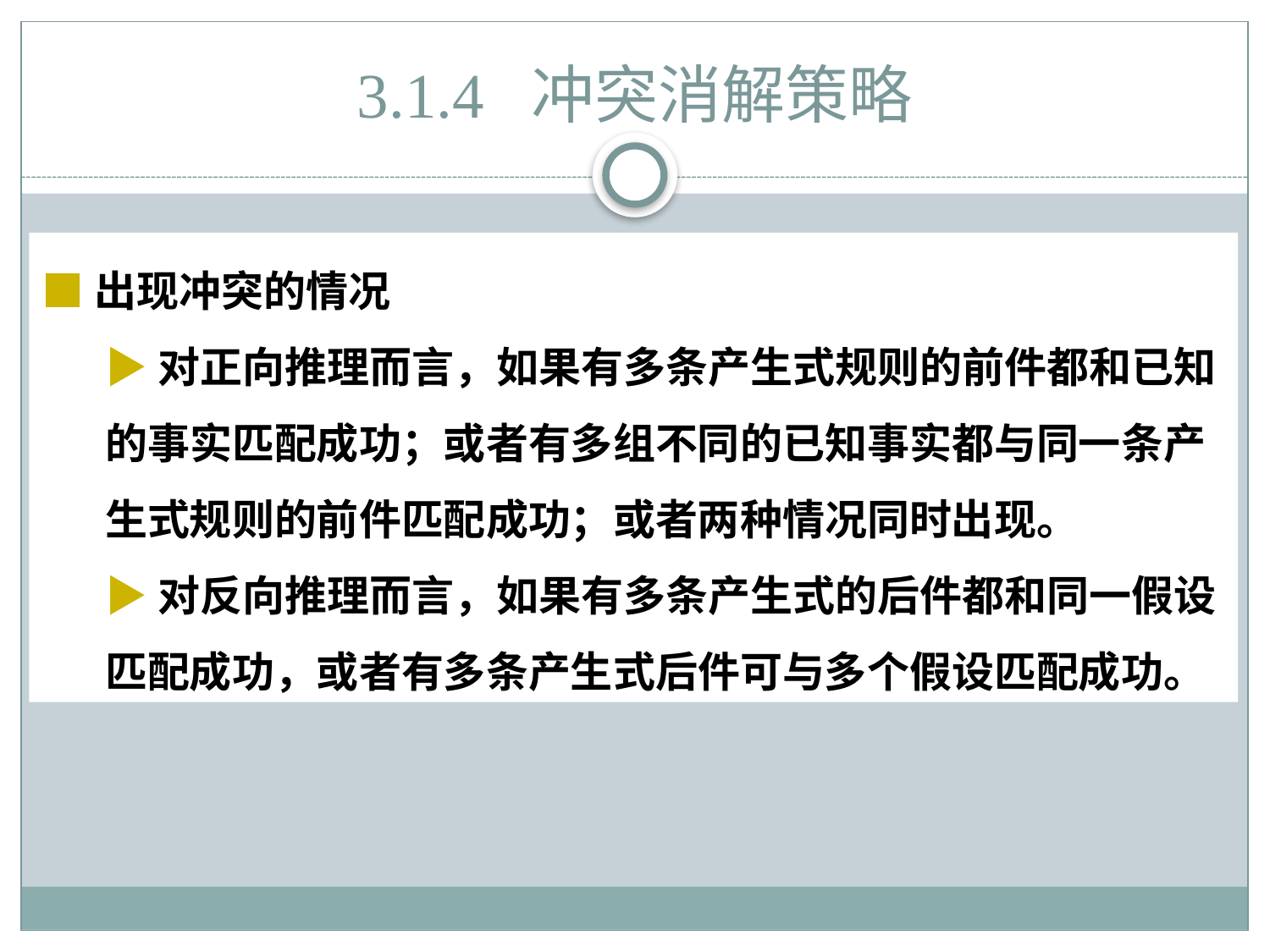

# 3.1.4  冲突消解策略
33
■出现冲突的情况
▶对正向推理而言，如果有多条产生式规则的前件都和已知的事实匹配成功；或者有多组不同的已知事实都与同一条产生式规则的前件匹配成功；或者两种情况同时出现。
▶对反向推理而言，如果有多条产生式的后件都和同一假设匹配成功，或者有多条产生式后件可与多个假设匹配成功。